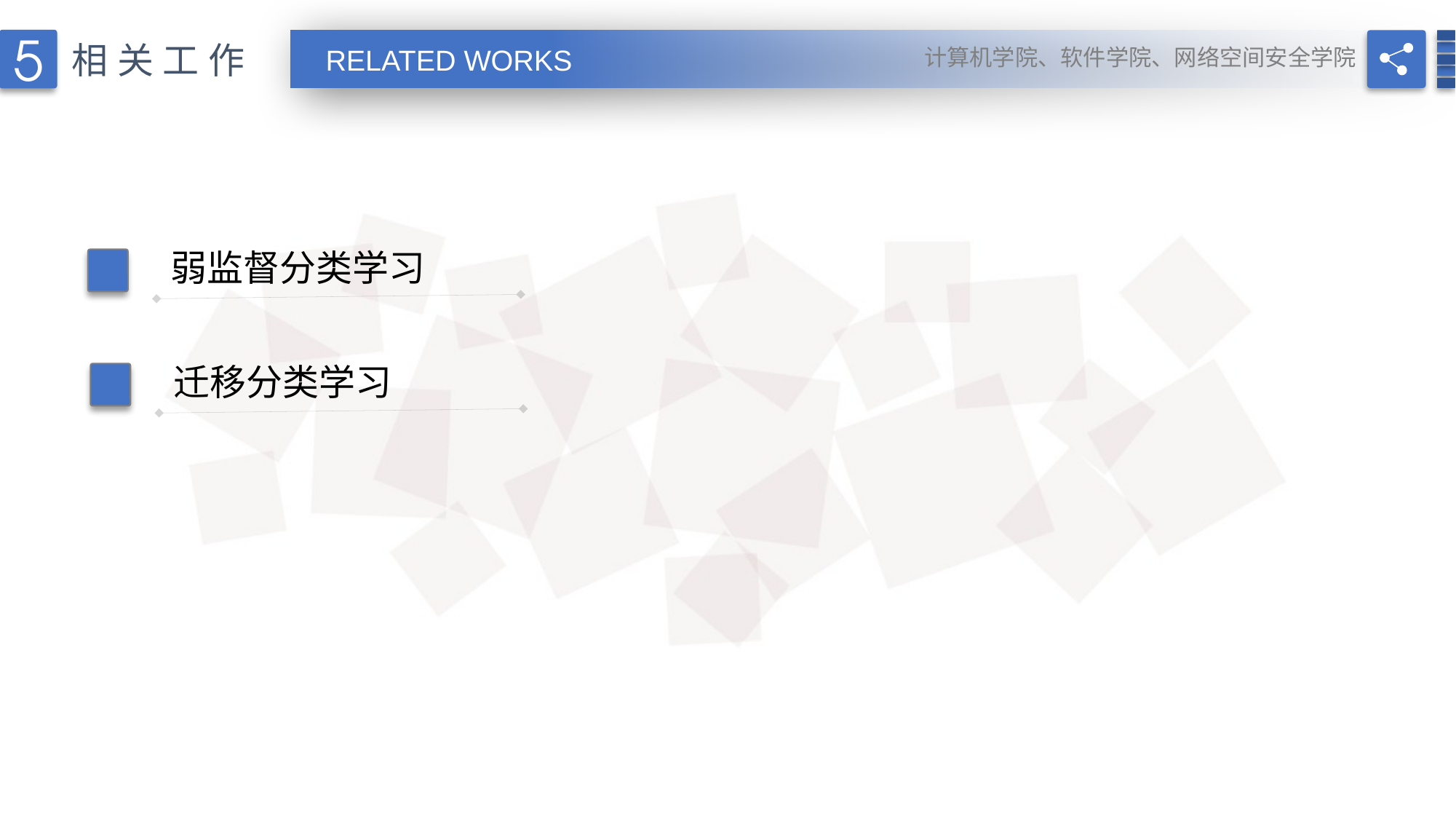

5

计算机学院、软件学院、网络空间安全学院
相关工作
RELATED WORKS
弱监督分类学习

迁移分类学习